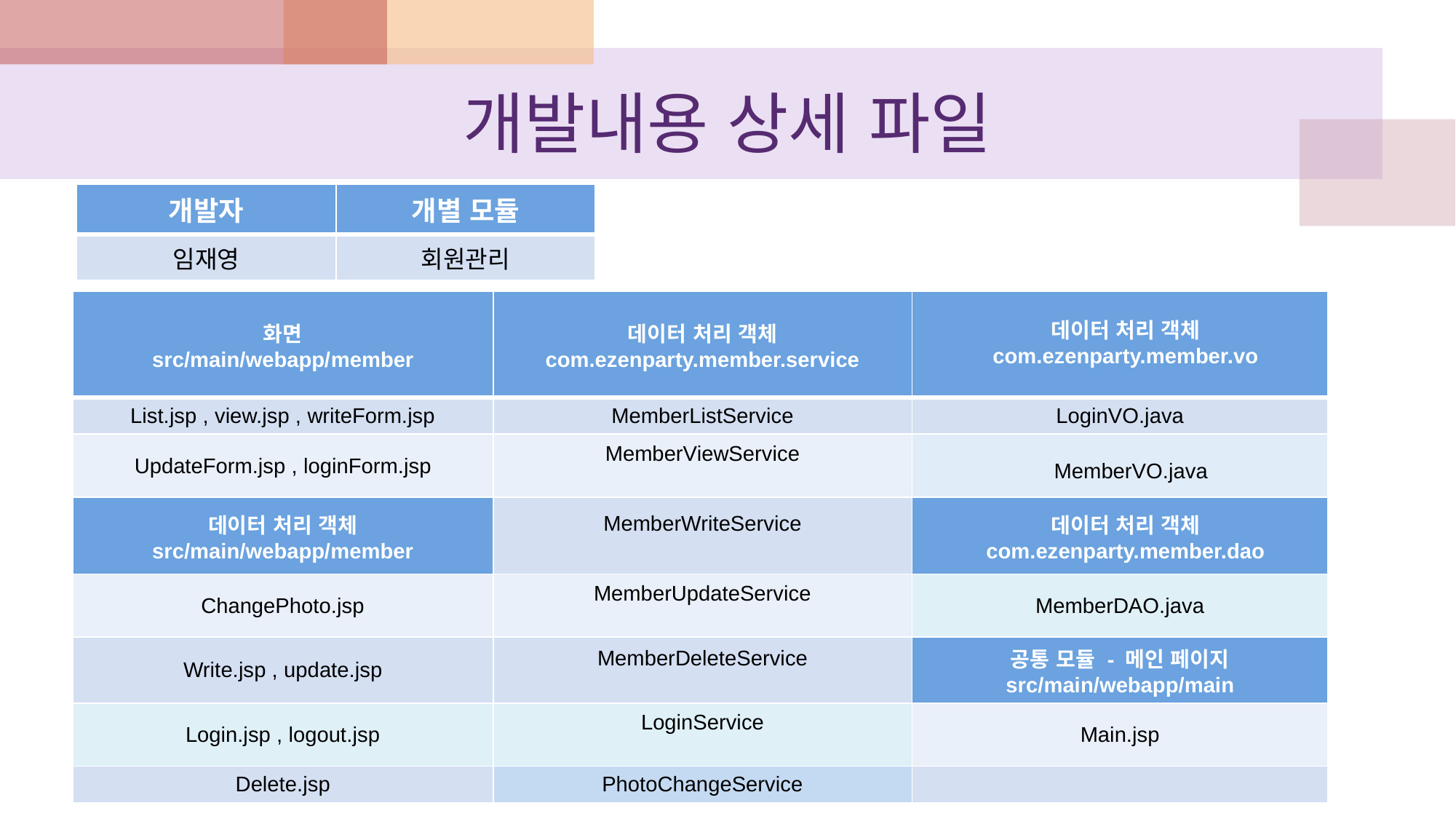

# 개발내용 상세 파일
| 개발자 | 개별 모듈 |
| --- | --- |
| 임재영 | 회원관리 |
| 화면 src/main/webapp/member | 데이터 처리 객체 com.ezenparty.member.service | 데이터 처리 객체 com.ezenparty.member.vo |
| --- | --- | --- |
| List.jsp , view.jsp , writeForm.jsp | MemberListService | LoginVO.java |
| UpdateForm.jsp , loginForm.jsp | MemberViewService | MemberVO.java |
| 데이터 처리 객체 src/main/webapp/member | MemberWriteService | 데이터 처리 객체 com.ezenparty.member.dao |
| ChangePhoto.jsp | MemberUpdateService | MemberDAO.java |
| Write.jsp , update.jsp | MemberDeleteService | 공통 모듈 - 메인 페이지 src/main/webapp/main |
| Login.jsp , logout.jsp | LoginService | Main.jsp |
| Delete.jsp | PhotoChangeService |  |